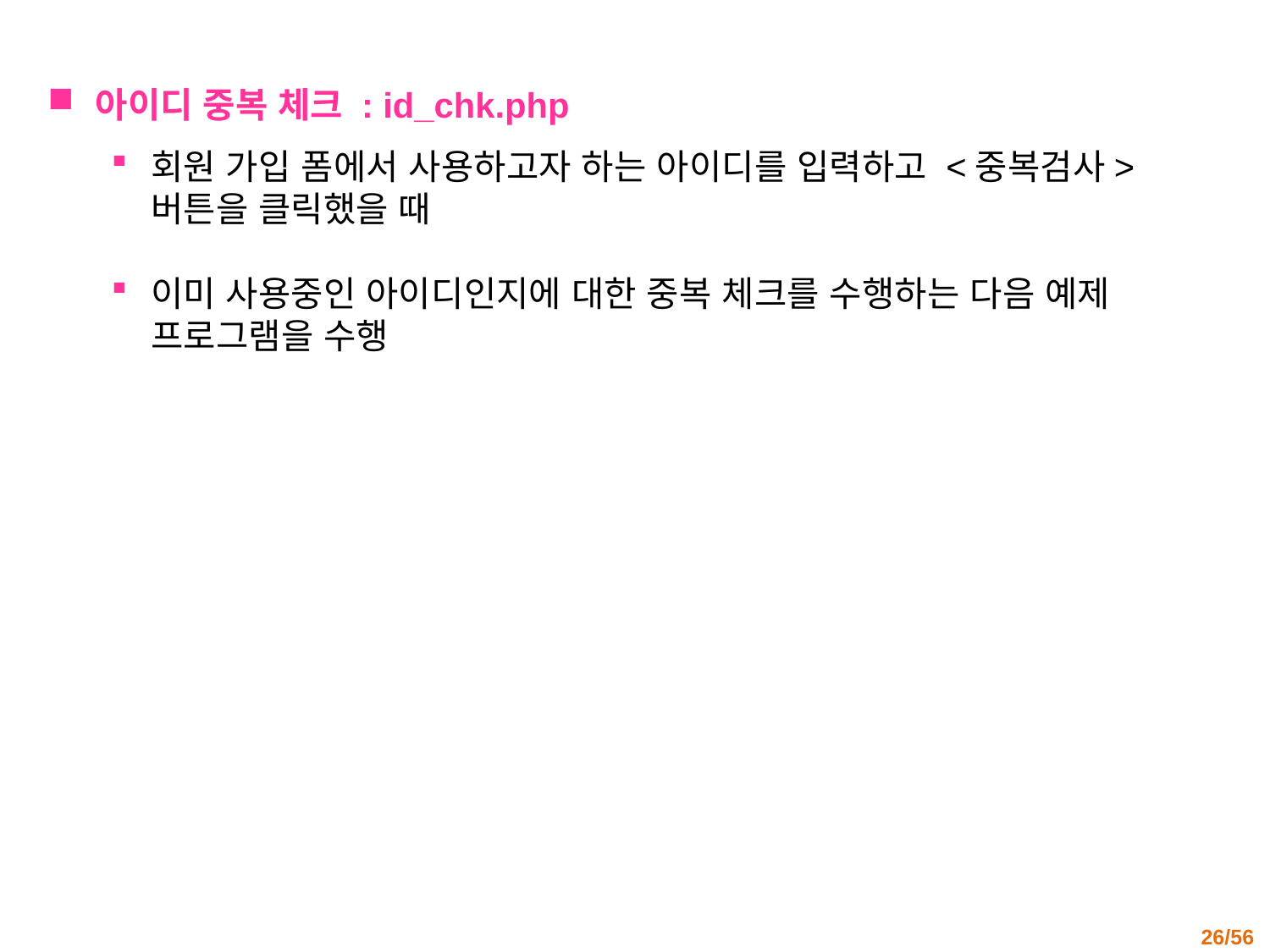

아이디 중복 체크 : id_chk.php

회원 가입 폼에서 사용하고자 하는 아이디를 입력하고 <중복검사> 버튼을 클릭했을 때

이미 사용중인 아이디인지에 대한 중복 체크를 수행하는 다음 예제 프로그램을 수행